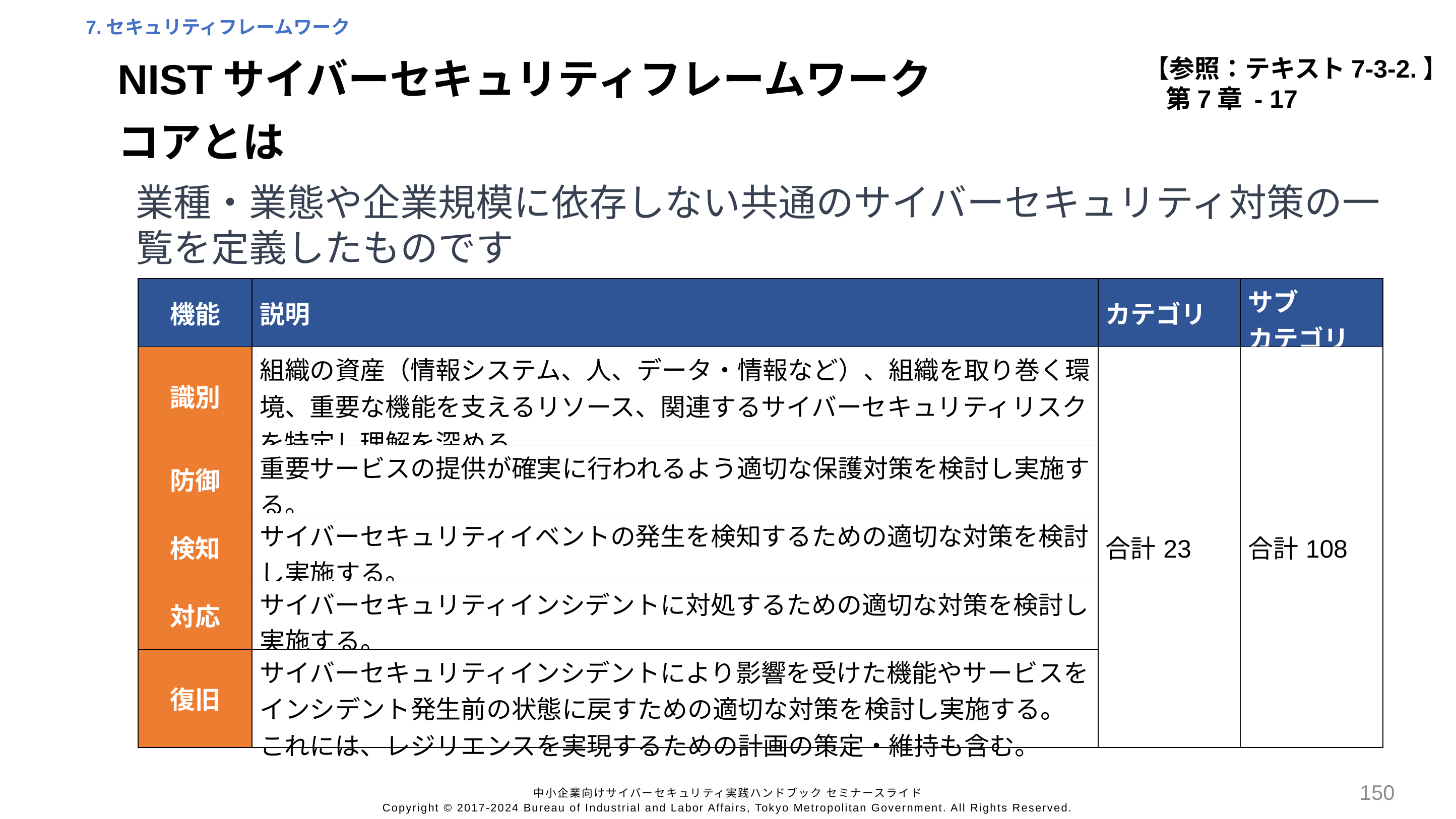

7.セキュリティフレームワーク
【参照：テキスト7-3-2.】
第7章 - 17
NISTサイバーセキュリティフレームワーク
コアとは
業種・業態や企業規模に依存しない共通のサイバーセキュリティ対策の一覧を定義したものです
| 機能 | 説明 | カテゴリ | サブ カテゴリ |
| --- | --- | --- | --- |
| 識別 | 組織の資産（情報システム、人、データ・情報など）、組織を取り巻く環境、重要な機能を支えるリソース、関連するサイバーセキュリティリスクを特定し理解を深める。 | 合計23 | 合計108 |
| 防御 | 重要サービスの提供が確実に行われるよう適切な保護対策を検討し実施する。 |  |  |
| 検知 | サイバーセキュリティイベントの発生を検知するための適切な対策を検討し実施する。 |  |  |
| 対応 | サイバーセキュリティインシデントに対処するための適切な対策を検討し実施する。 |  |  |
| 復旧 | サイバーセキュリティインシデントにより影響を受けた機能やサービスをインシデント発生前の状態に戻すための適切な対策を検討し実施する。これには、レジリエンスを実現するための計画の策定・維持も含む。 |  |  |
150